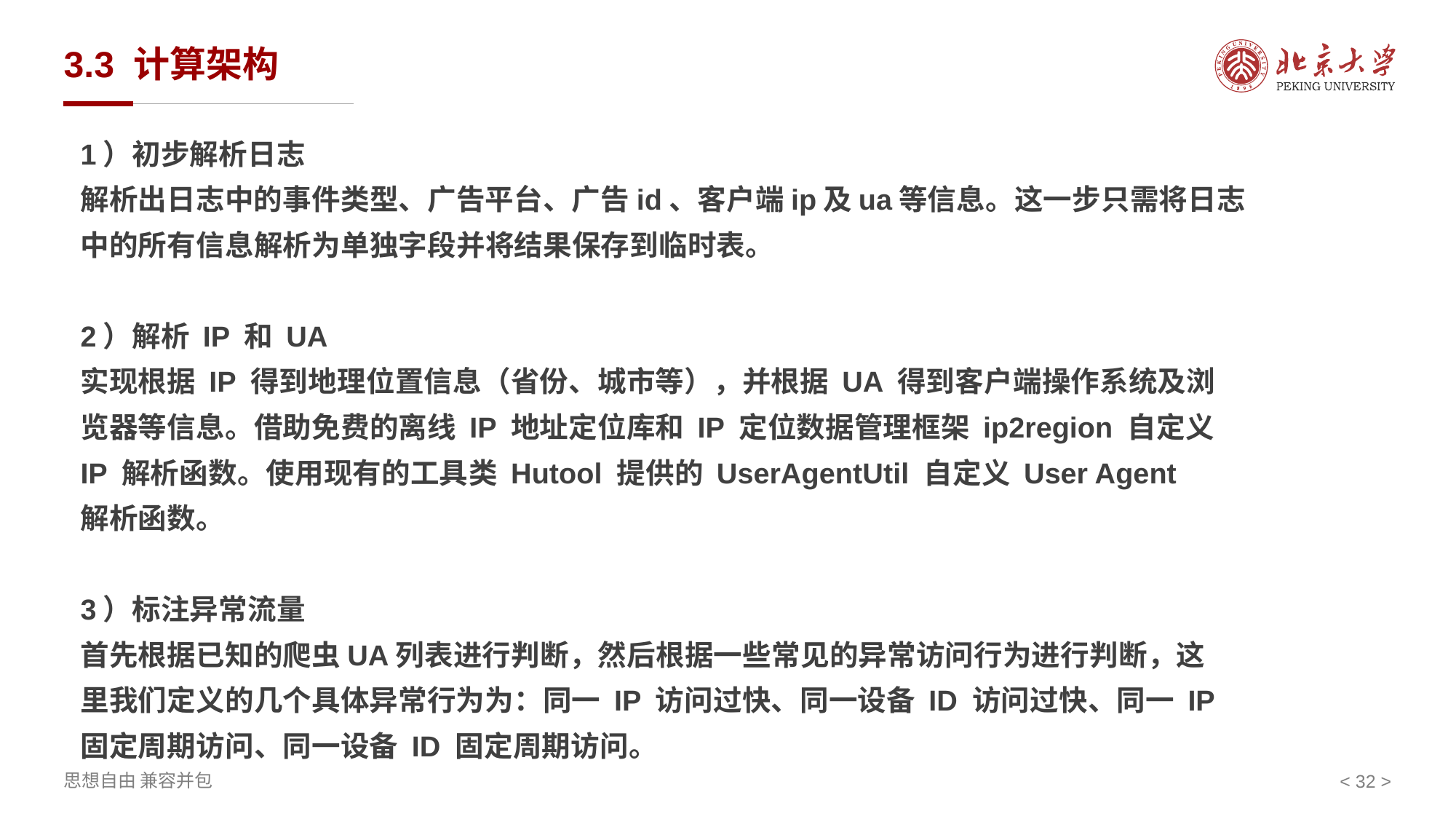

# 3.3 计算架构
1）初步解析日志
解析出日志中的事件类型、广告平台、广告id、客户端ip及ua等信息。这一步只需将日志
中的所有信息解析为单独字段并将结果保存到临时表。

2）解析 IP 和 UA
实现根据 IP 得到地理位置信息（省份、城市等），并根据 UA 得到客户端操作系统及浏
览器等信息。借助免费的离线 IP 地址定位库和 IP 定位数据管理框架 ip2region 自定义
IP 解析函数。使用现有的工具类 Hutool 提供的 UserAgentUtil 自定义 User Agent
解析函数。

3）标注异常流量
首先根据已知的爬虫UA列表进行判断，然后根据一些常见的异常访问行为进行判断，这
里我们定义的几个具体异常行为为：同一 IP 访问过快、同一设备 ID 访问过快、同一 IP
固定周期访问、同一设备 ID 固定周期访问。

< 32 >